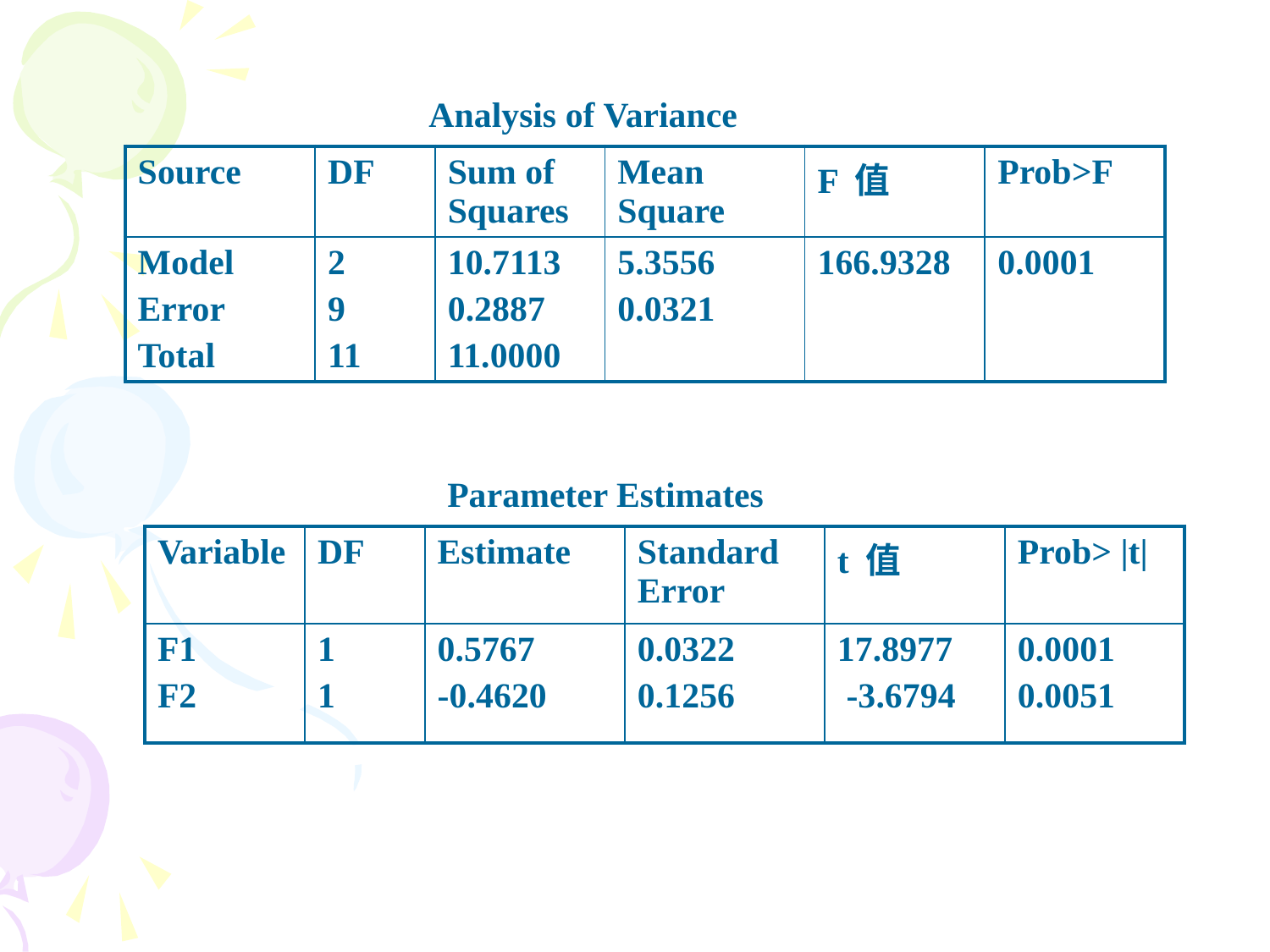

Analysis of Variance
| Source | DF | Sum of Squares | Mean Square | F 值 | Prob>F |
| --- | --- | --- | --- | --- | --- |
| Model Error Total | 2 9 11 | 10.7113 0.2887 11.0000 | 5.3556 0.0321 | 166.9328 | 0.0001 |

Parameter Estimates
| Variable | DF | Estimate | Standard Error | t 值 | Prob> |t| |
| --- | --- | --- | --- | --- | --- |
| F1 F2 | 1 1 | 0.5767 -0.4620 | 0.0322 0.1256 | 17.8977 -3.6794 | 0.0001 0.0051 |